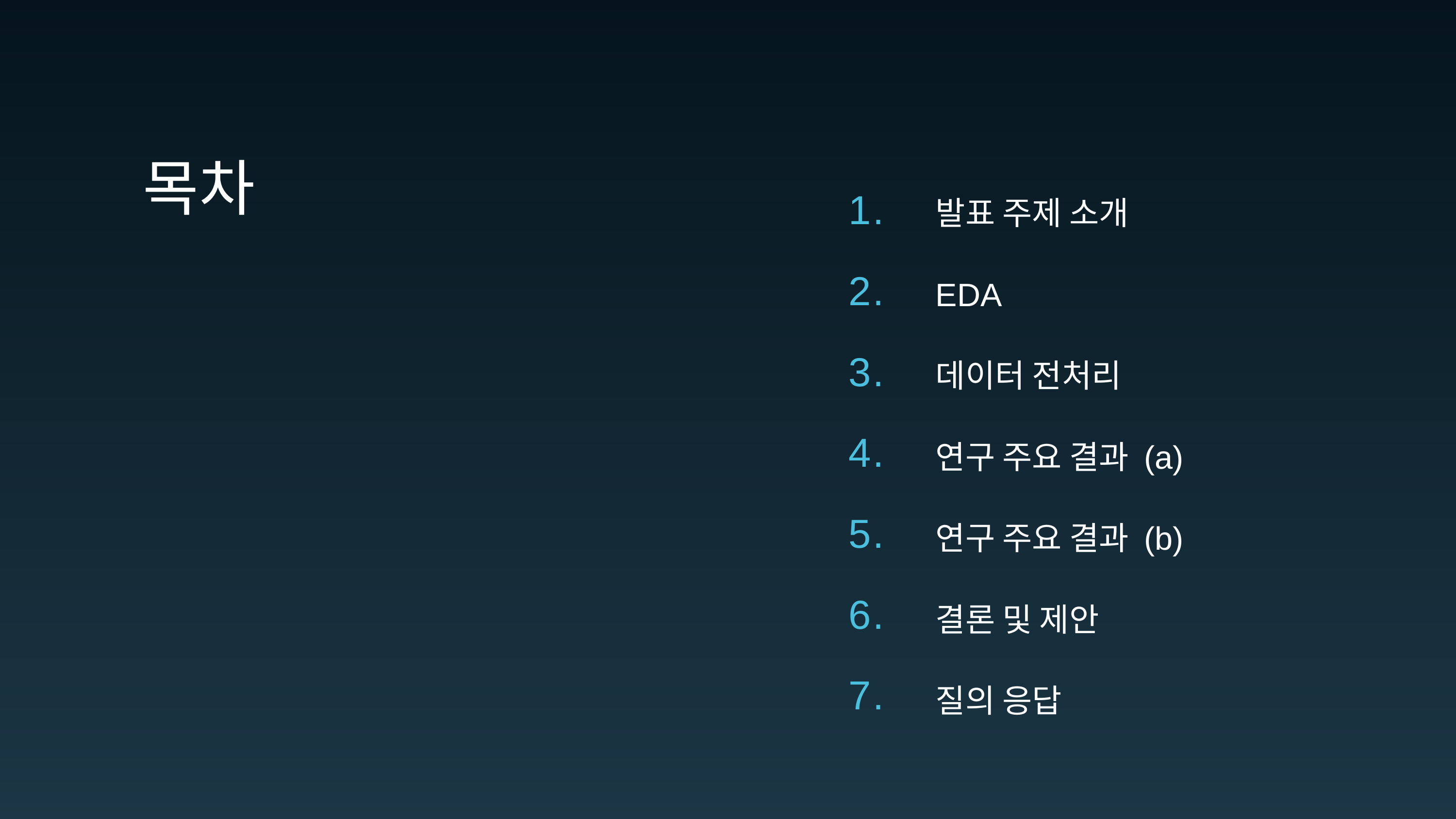

목 차
발표 주제 소개
1.
2.
EDA
3.
데이터 전처리
4.
연구 주요 결과 (a)
5.
연구 주요 결과 (b)
6.
결론 및 제안
7.
질의 응답